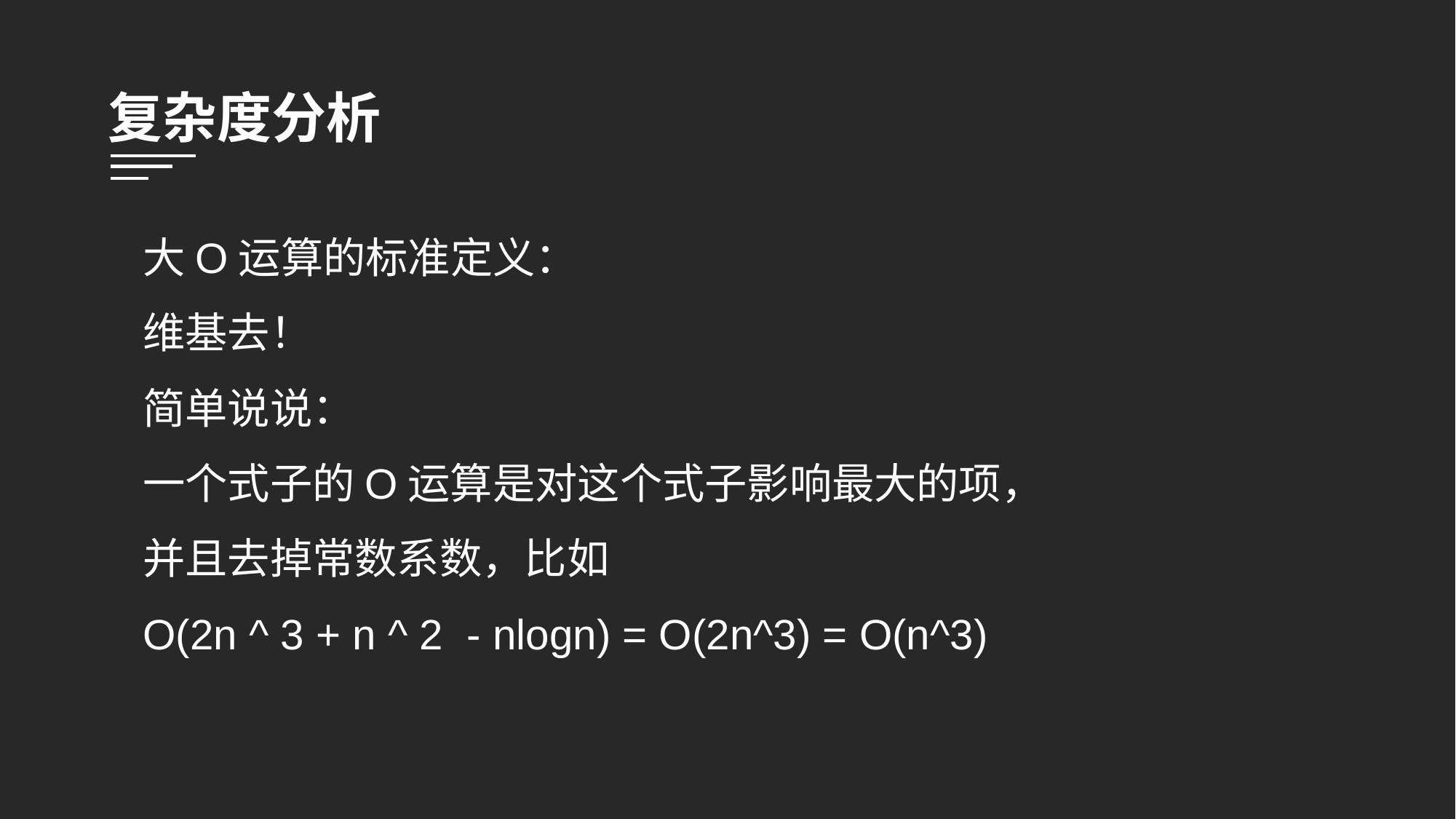

复杂度分析
大O运算的标准定义：
维基去！
简单说说：
一个式子的O运算是对这个式子影响最大的项，
并且去掉常数系数，比如
O(2n ^ 3 + n ^ 2  - nlogn) = O(2n^3) = O(n^3)